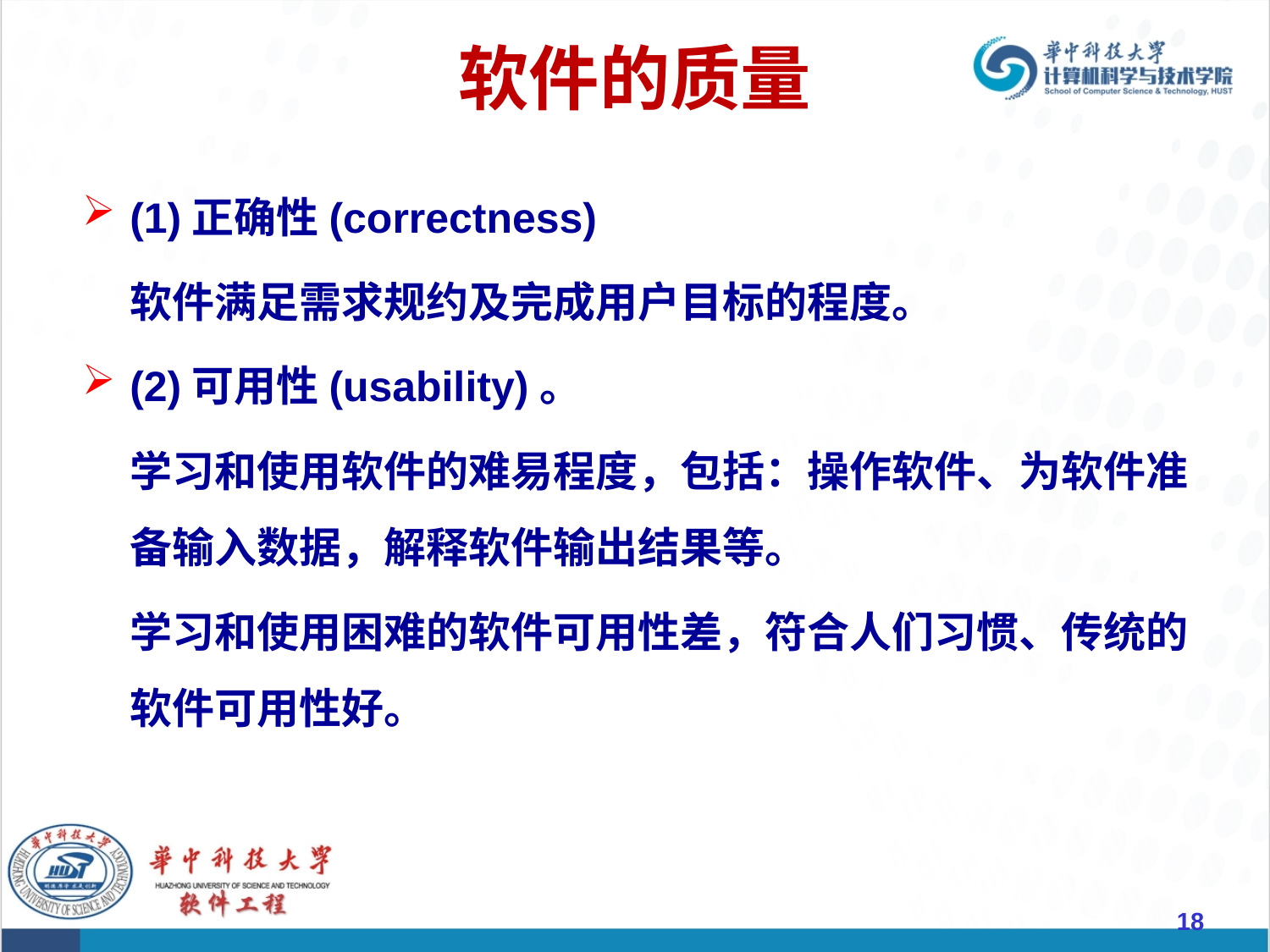

# 软件的质量
(1)正确性(correctness)
    软件满足需求规约及完成用户目标的程度。
(2)可用性(usability)。
    学习和使用软件的难易程度，包括：操作软件、为软件准备输入数据，解释软件输出结果等。
    学习和使用困难的软件可用性差，符合人们习惯、传统的软件可用性好。

18